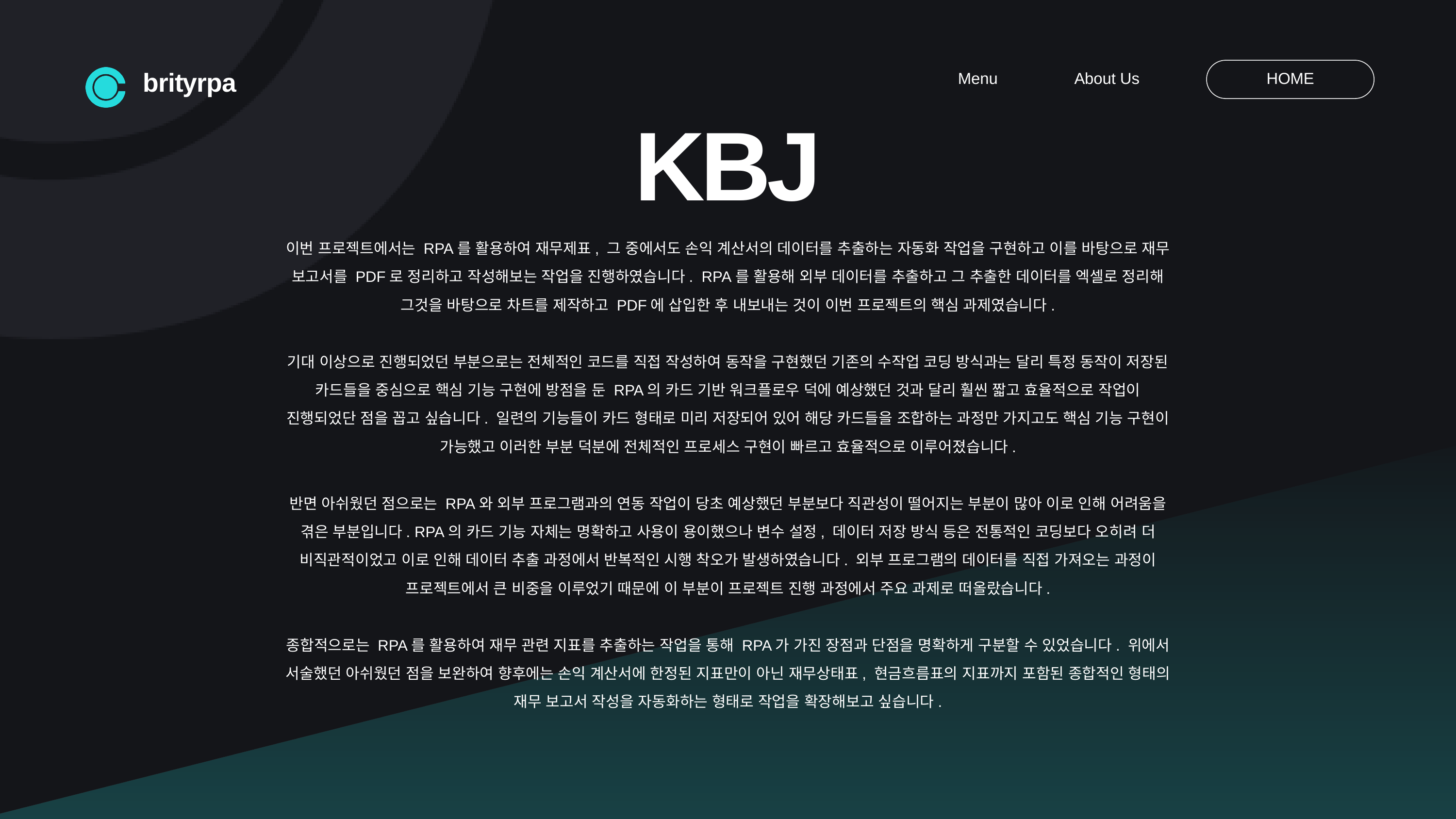

Menu
About Us
HOME
brityrpa
KBJ
이번 프로젝트에서는 RPA를 활용하여 재무제표, 그 중에서도 손익 계산서의 데이터를 추출하는 자동화 작업을 구현하고 이를 바탕으로 재무 보고서를 PDF로 정리하고 작성해보는 작업을 진행하였습니다.  RPA를 활용해 외부 데이터를 추출하고 그 추출한 데이터를 엑셀로 정리해 그것을 바탕으로 차트를 제작하고 PDF에 삽입한 후 내보내는 것이 이번 프로젝트의 핵심 과제였습니다.

기대 이상으로 진행되었던 부분으로는 전체적인 코드를 직접 작성하여 동작을 구현했던 기존의 수작업 코딩 방식과는 달리 특정 동작이 저장된 카드들을 중심으로 핵심 기능 구현에 방점을 둔 RPA의 카드 기반 워크플로우 덕에 예상했던 것과 달리 훨씬 짧고 효율적으로 작업이 진행되었단 점을 꼽고 싶습니다. 일련의 기능들이 카드 형태로 미리 저장되어 있어 해당 카드들을 조합하는 과정만 가지고도 핵심 기능 구현이 가능했고 이러한 부분 덕분에 전체적인 프로세스 구현이 빠르고 효율적으로 이루어졌습니다.

반면 아쉬웠던 점으로는 RPA와 외부 프로그램과의 연동 작업이 당초 예상했던 부분보다 직관성이 떨어지는 부분이 많아 이로 인해 어려움을 겪은 부분입니다. RPA의 카드 기능 자체는 명확하고 사용이 용이했으나 변수 설정, 데이터 저장 방식 등은 전통적인 코딩보다 오히려 더 비직관적이었고 이로 인해 데이터 추출 과정에서 반복적인 시행 착오가 발생하였습니다. 외부 프로그램의 데이터를 직접 가져오는 과정이 프로젝트에서 큰 비중을 이루었기 때문에 이 부분이 프로젝트 진행 과정에서 주요 과제로 떠올랐습니다.

종합적으로는 RPA를 활용하여 재무 관련 지표를 추출하는 작업을 통해 RPA가 가진 장점과 단점을 명확하게 구분할 수 있었습니다. 위에서 서술했던 아쉬웠던 점을 보완하여 향후에는 손익 계산서에 한정된 지표만이 아닌 재무상태표, 현금흐름표의 지표까지 포함된 종합적인 형태의 재무 보고서 작성을 자동화하는 형태로 작업을 확장해보고 싶습니다.